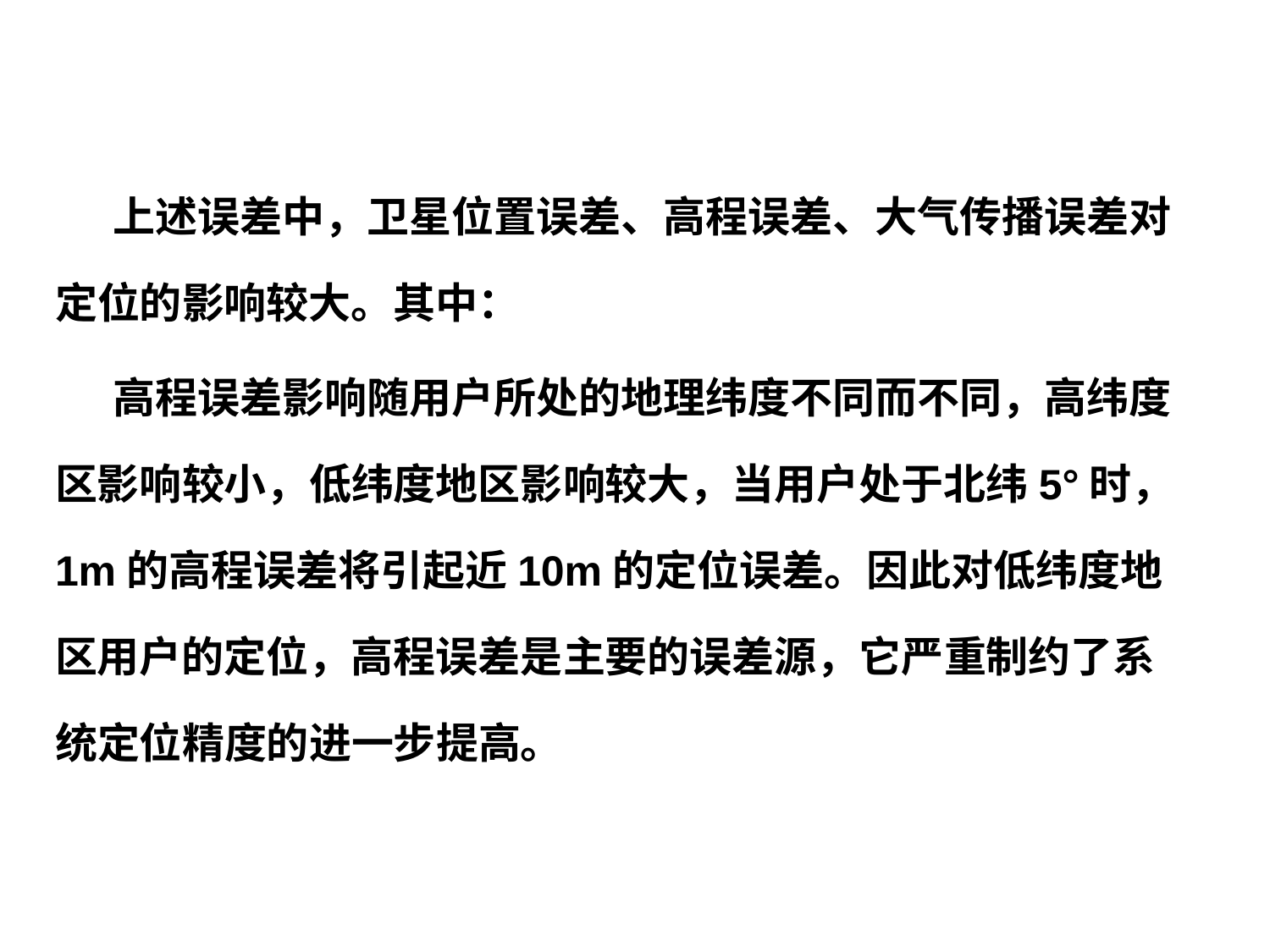

上述误差中，卫星位置误差、高程误差、大气传播误差对定位的影响较大。其中：
     高程误差影响随用户所处的地理纬度不同而不同，高纬度区影响较小，低纬度地区影响较大，当用户处于北纬5°时，1m的高程误差将引起近10m的定位误差。因此对低纬度地区用户的定位，高程误差是主要的误差源，它严重制约了系统定位精度的进一步提高。